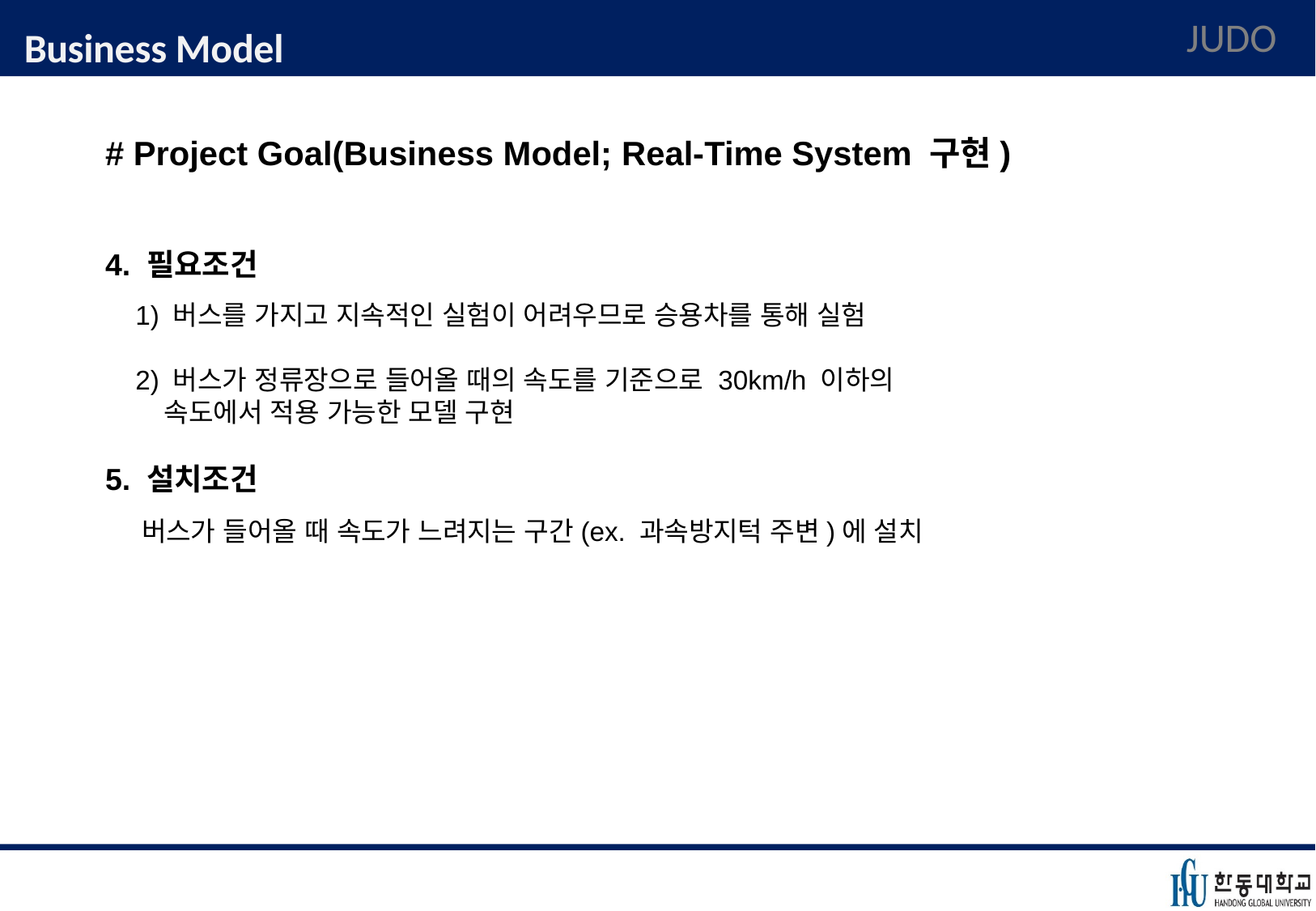

# Business Model
JUDO
# Project Goal(Business Model; Real-Time System 구현)

4. 필요조건

    1) 버스를 가지고 지속적인 실험이 어려우므로 승용차를 통해 실험

    2) 버스가 정류장으로 들어올 때의 속도를 기준으로 30km/h 이하의
       속도에서 적용 가능한 모델 구현

5. 설치조건

    버스가 들어올 때 속도가 느려지는 구간(ex. 과속방지턱 주변)에 설치